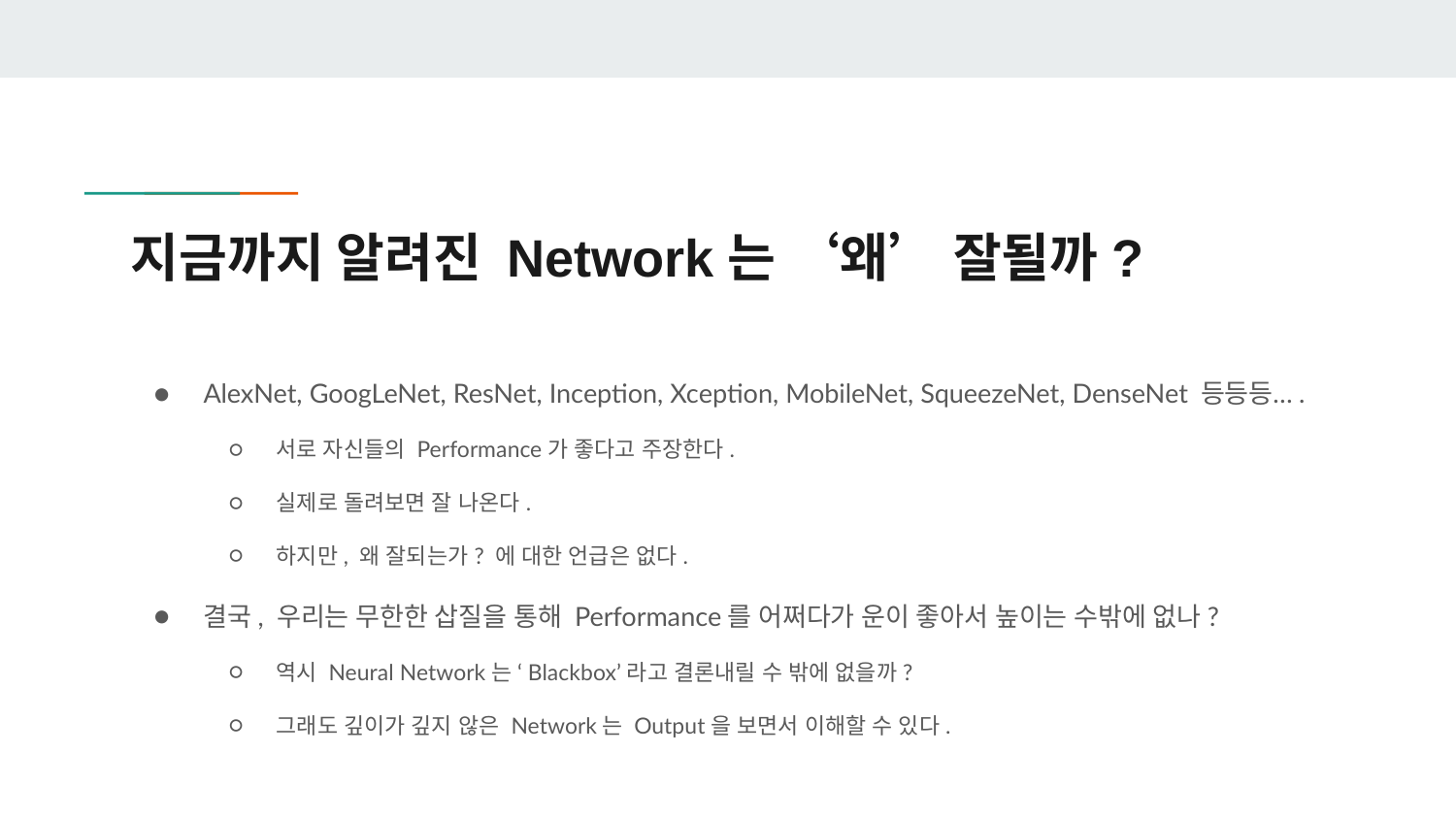

# 지금까지 알려진 Network는 ‘왜’ 잘될까?
AlexNet, GoogLeNet, ResNet, Inception, Xception, MobileNet, SqueezeNet, DenseNet 등등등….
서로 자신들의 Performance가 좋다고 주장한다.
실제로 돌려보면 잘 나온다.
하지만, 왜 잘되는가? 에 대한 언급은 없다.
결국, 우리는 무한한 삽질을 통해 Performance를 어쩌다가 운이 좋아서 높이는 수밖에 없나?
역시 Neural Network는 ‘Blackbox’라고 결론내릴 수 밖에 없을까?
그래도 깊이가 깊지 않은 Network는 Output을 보면서 이해할 수 있다.